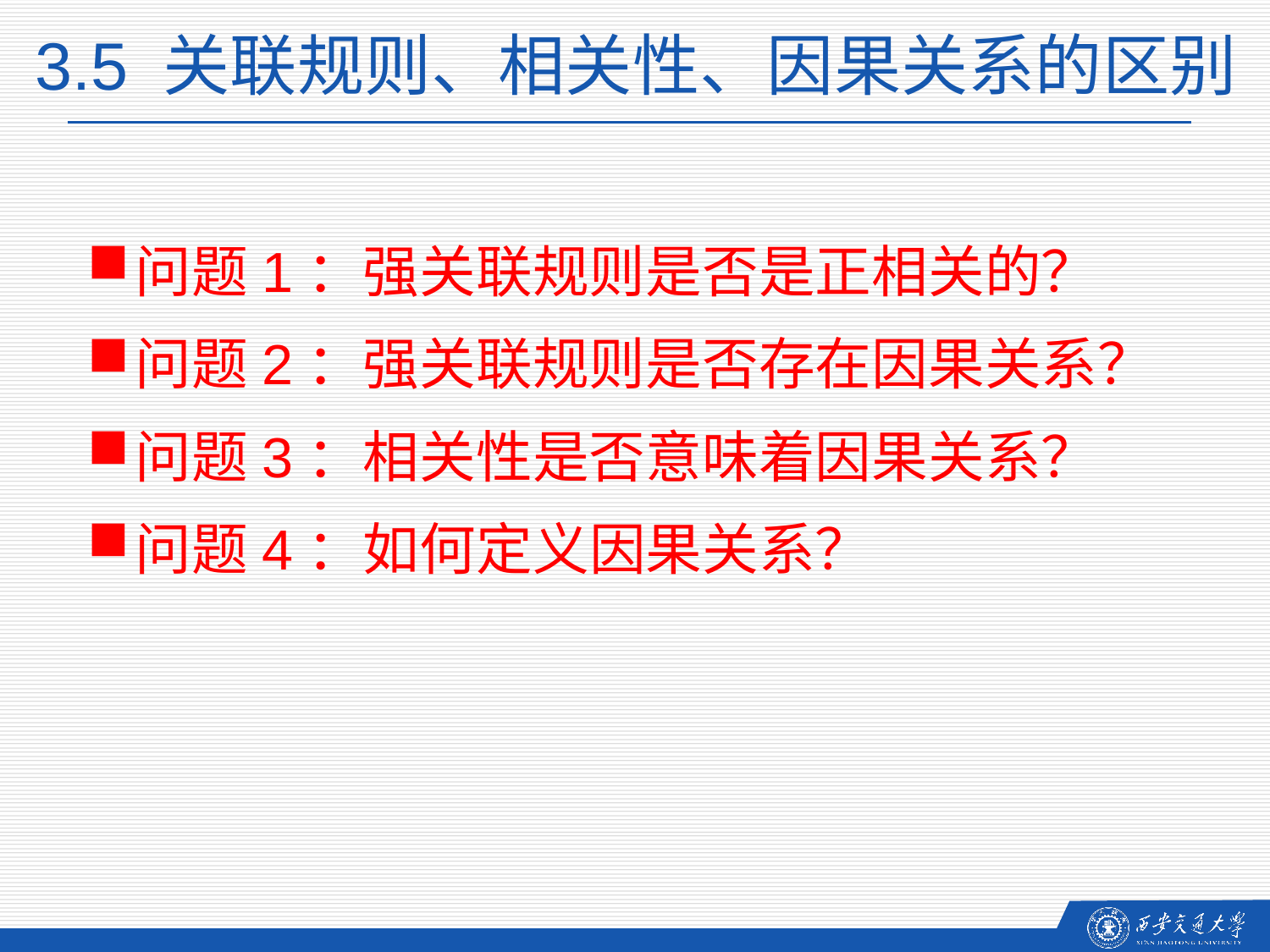

3.5 关联规则、相关性、因果关系的区别
问题1：强关联规则是否是正相关的？
问题2：强关联规则是否存在因果关系？
问题3：相关性是否意味着因果关系？
问题4：如何定义因果关系？